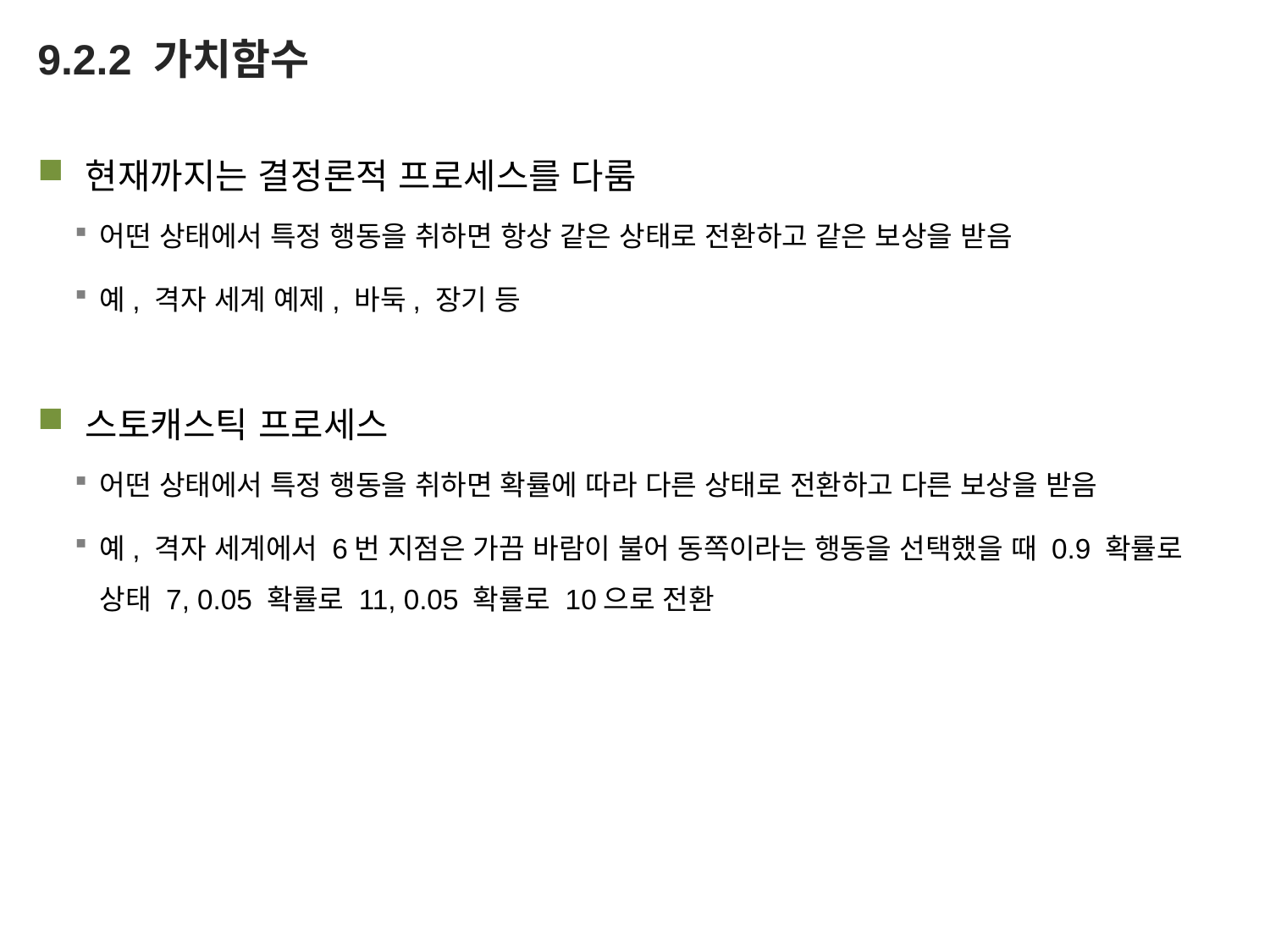

# 9.2.2 가치함수
현재까지는 결정론적 프로세스를 다룸
어떤 상태에서 특정 행동을 취하면 항상 같은 상태로 전환하고 같은 보상을 받음
예, 격자 세계 예제, 바둑, 장기 등

스토캐스틱 프로세스
어떤 상태에서 특정 행동을 취하면 확률에 따라 다른 상태로 전환하고 다른 보상을 받음
예, 격자 세계에서 6번 지점은 가끔 바람이 불어 동쪽이라는 행동을 선택했을 때 0.9 확률로 상태 7, 0.05 확률로 11, 0.05 확률로 10으로 전환